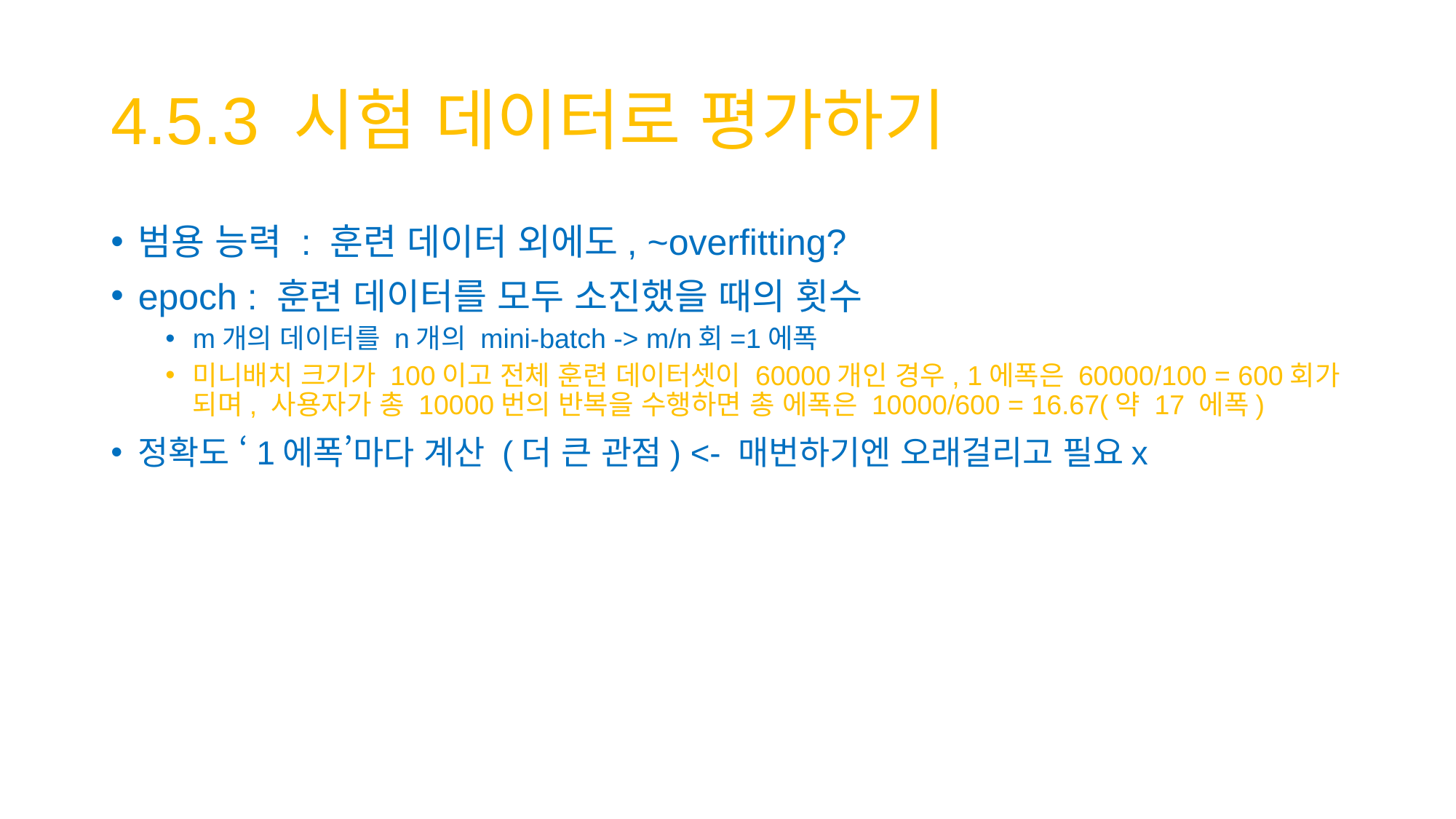

# 4.5.3 시험 데이터로 평가하기
범용 능력 : 훈련 데이터 외에도, ~overfitting?
epoch : 훈련 데이터를 모두 소진했을 때의 횟수
m개의 데이터를 n개의 mini-batch -> m/n회=1에폭
미니배치 크기가 100이고 전체 훈련 데이터셋이 60000개인 경우, 1에폭은 60000/100 = 600회가 되며, 사용자가 총 10000번의 반복을 수행하면 총 에폭은 10000/600 = 16.67(약 17 에폭)
정확도 ‘1에폭’마다 계산 (더 큰 관점) <- 매번하기엔 오래걸리고 필요x